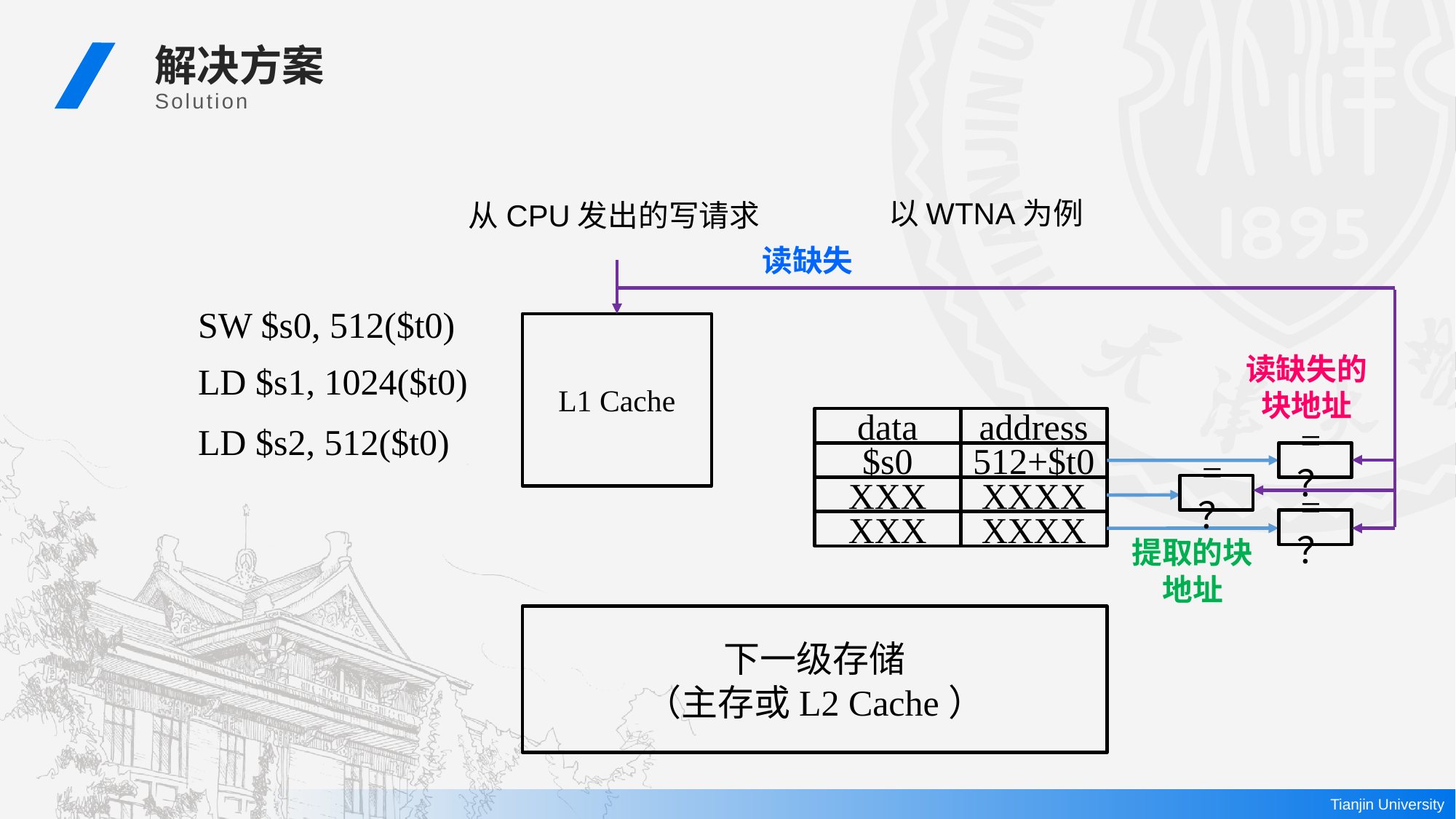

解决方案
  Solution
以WTNA为例
从CPU发出的写请求
读缺失
SW $s0, 512($t0)
L1 Cache
读缺失的块地址
LD $s1, 1024($t0)
data
address
LD $s2, 512($t0)
$s0
512+$t0
=？
=？
XXX
XXXX
=？
XXX
XXXX
提取的块地址
下一级存储
（主存或L2 Cache）